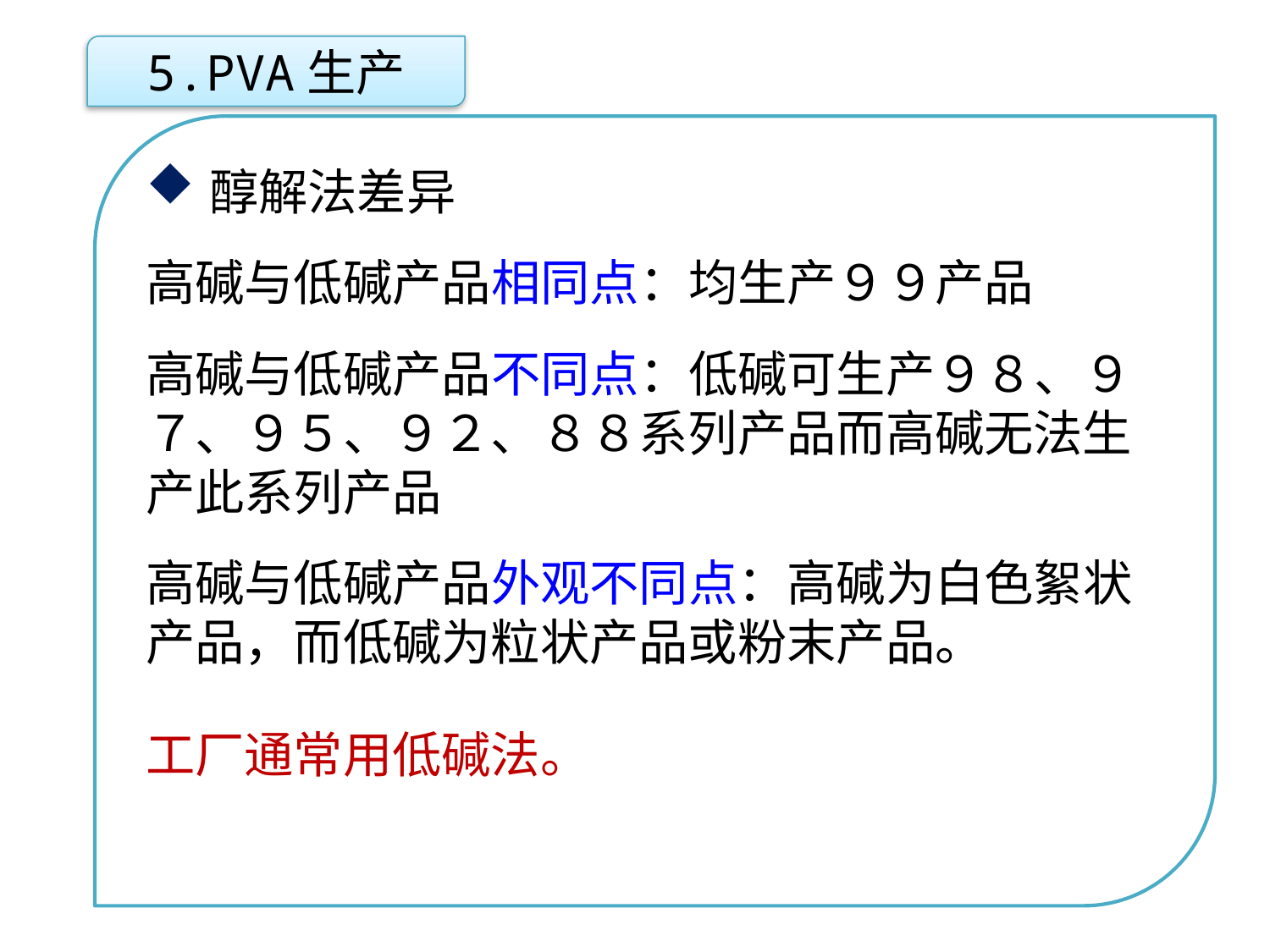

5.PVA生产
醇解法差异
高碱与低碱产品相同点：均生产９９产品
高碱与低碱产品不同点：低碱可生产９８、９７、９５、９２、８８系列产品而高碱无法生产此系列产品
高碱与低碱产品外观不同点：高碱为白色絮状产品，而低碱为粒状产品或粉末产品。
工厂通常用低碱法。

点击添加文本
点击添加文本
点击添加文本
点击添加文本